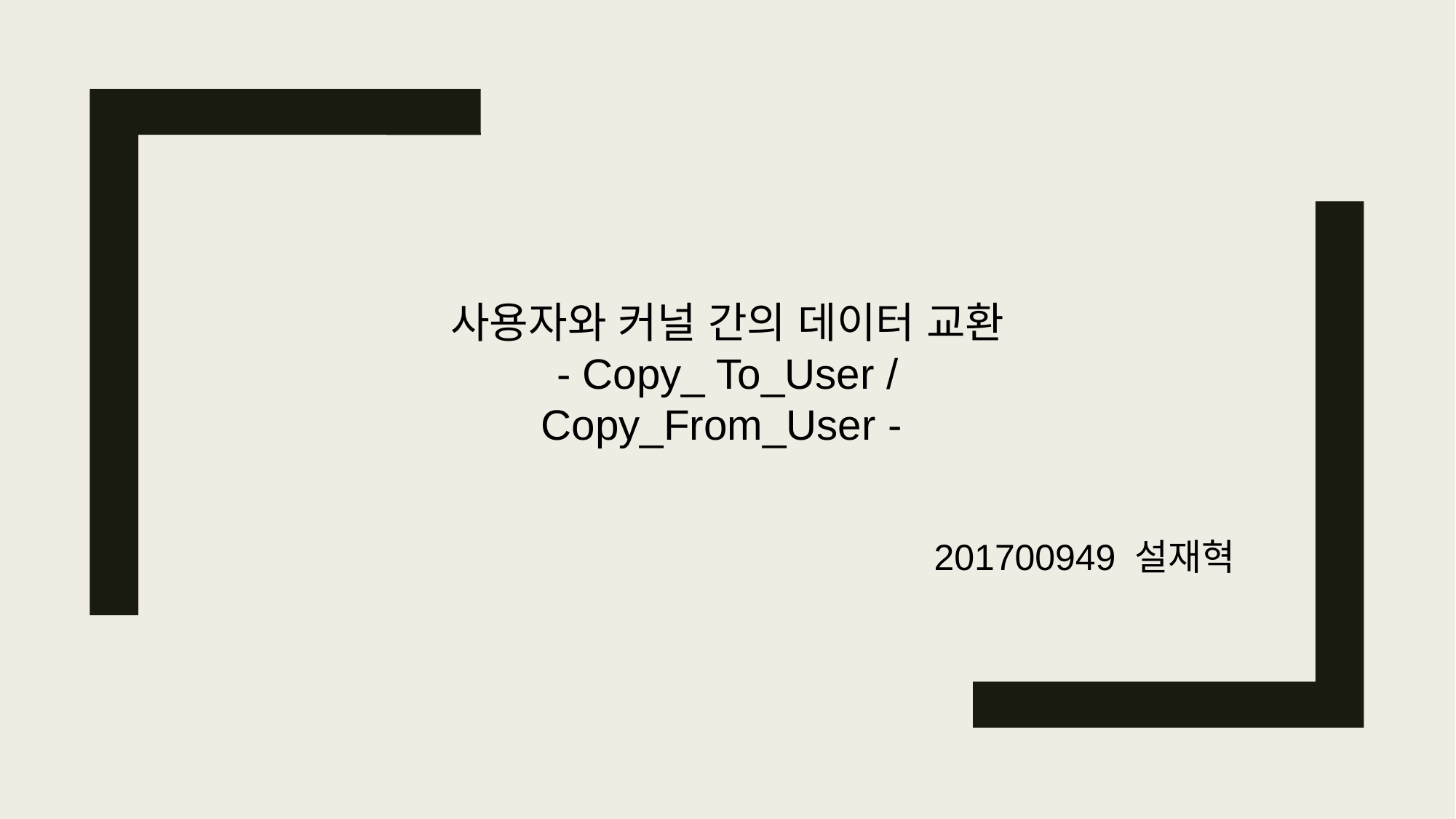

사용자와 커널 간의 데이터 교환
- Copy_ To_User / Copy_From_User -
201700949 설재혁